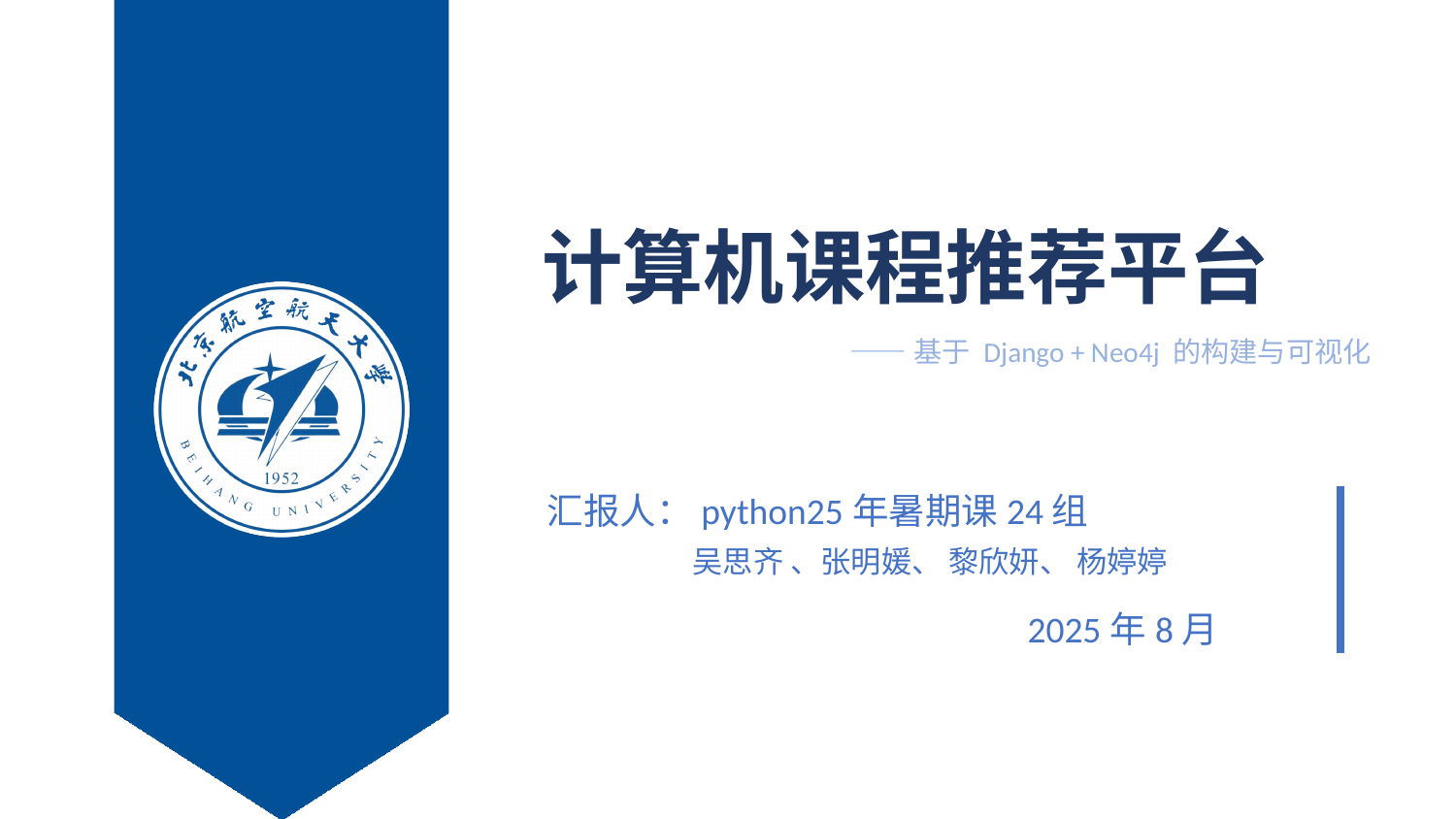

计算机课程推荐平台
                                                                 ——基于 Django + Neo4j 的构建与可视化

汇报人：python25年暑期课24组
	吴思齐 、张明媛、 黎欣妍、 杨婷婷
2025年8月